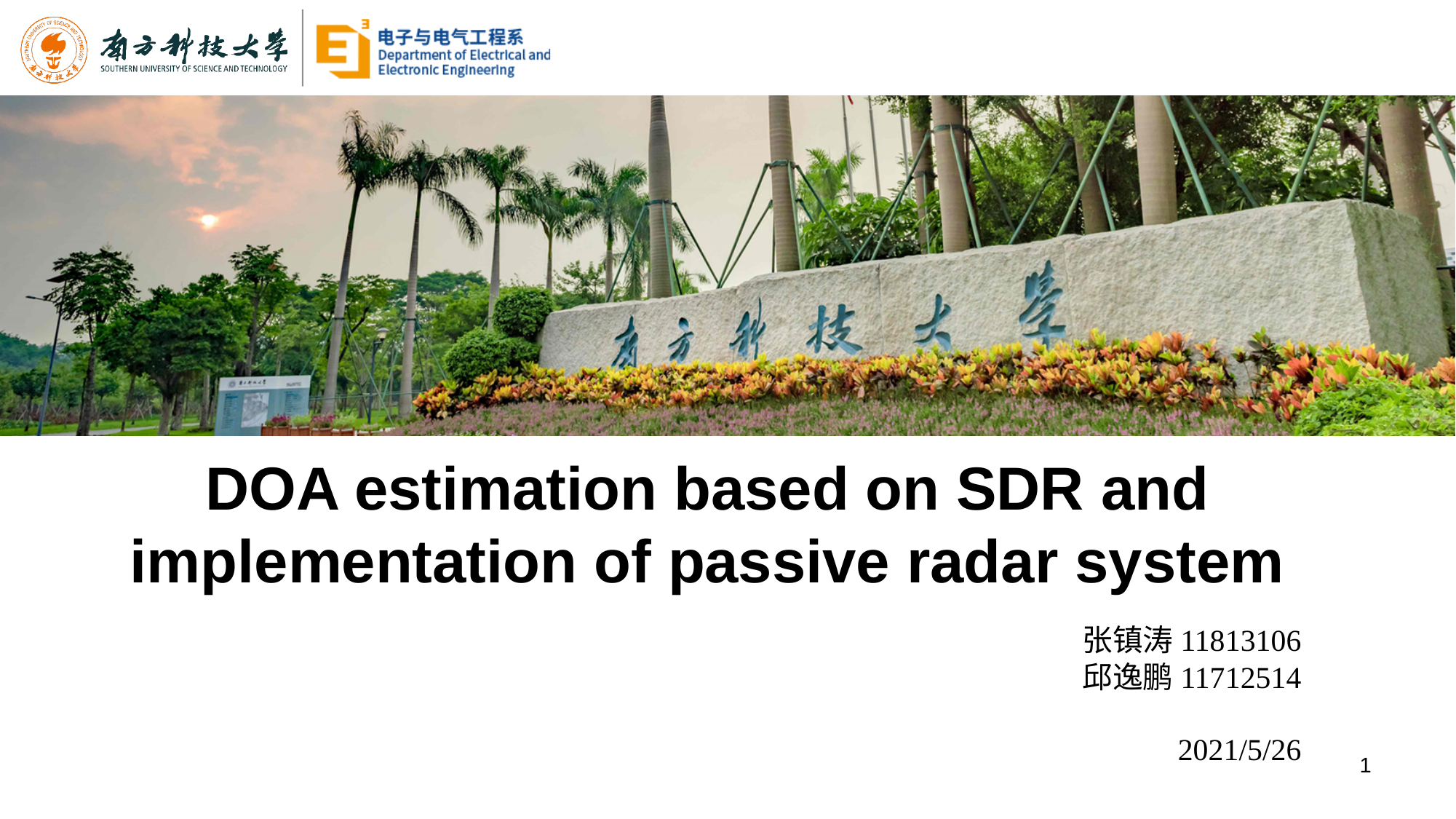

DOA estimation based on SDR and implementation of passive radar system
张镇涛11813106
邱逸鹏11712514

2021/5/26
1